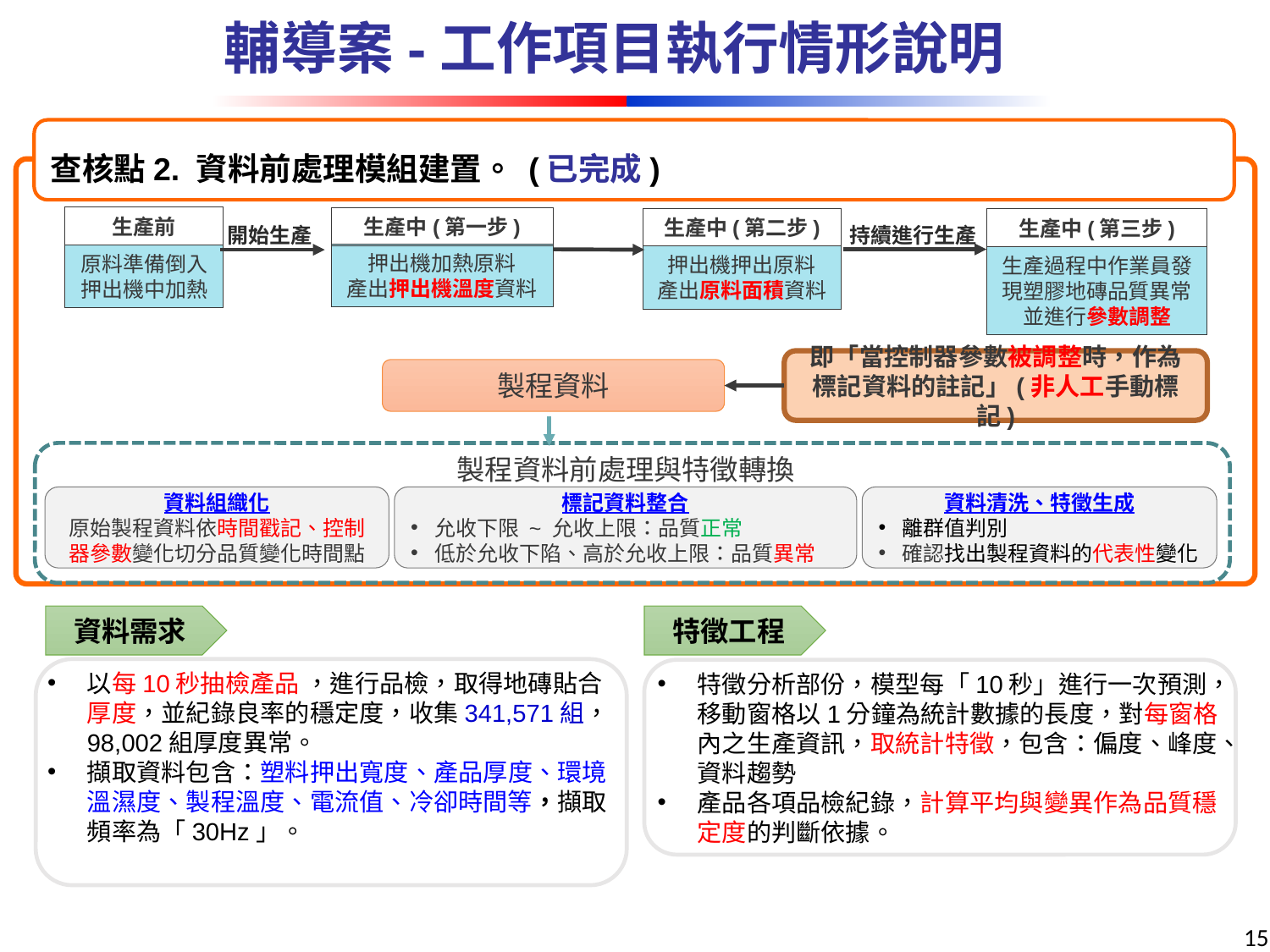

輔導案-工作項目執行情形說明
查核點2. 資料前處理模組建置。 (已完成)

生產前
原料準備倒入
押出機中加熱
生產中(第一步)
押出機加熱原料
產出押出機溫度資料
生產中(第二步)
押出機押出原料
產出原料面積資料
生產中(第三步)
生產過程中作業員發現塑膠地磚品質異常並進行參數調整
持續進行生產
開始生產
即「當控制器參數被調整時，作為標記資料的註記」(非人工手動標記)
製程資料

製程資料前處理與特徵轉換
資料組織化
原始製程資料依時間戳記、控制器參數變化切分品質變化時間點
標記資料整合
允收下限 ~ 允收上限：品質正常
低於允收下陷、高於允收上限：品質異常
資料清洗、特徵生成
離群值判別
確認找出製程資料的代表性變化
資料需求

以每10秒抽檢產品 ，進行品檢，取得地磚貼合厚度，並紀錄良率的穩定度，收集341,571組，98,002組厚度異常。
擷取資料包含：塑料押出寬度、產品厚度、環境溫濕度、製程溫度、電流值、冷卻時間等，擷取頻率為「30Hz」。
特徵工程

特徵分析部份，模型每「10秒」進行一次預測，移動窗格以1分鐘為統計數據的長度，對每窗格內之生產資訊，取統計特徵，包含：偏度、峰度、資料趨勢
產品各項品檢紀錄，計算平均與變異作為品質穩定度的判斷依據。